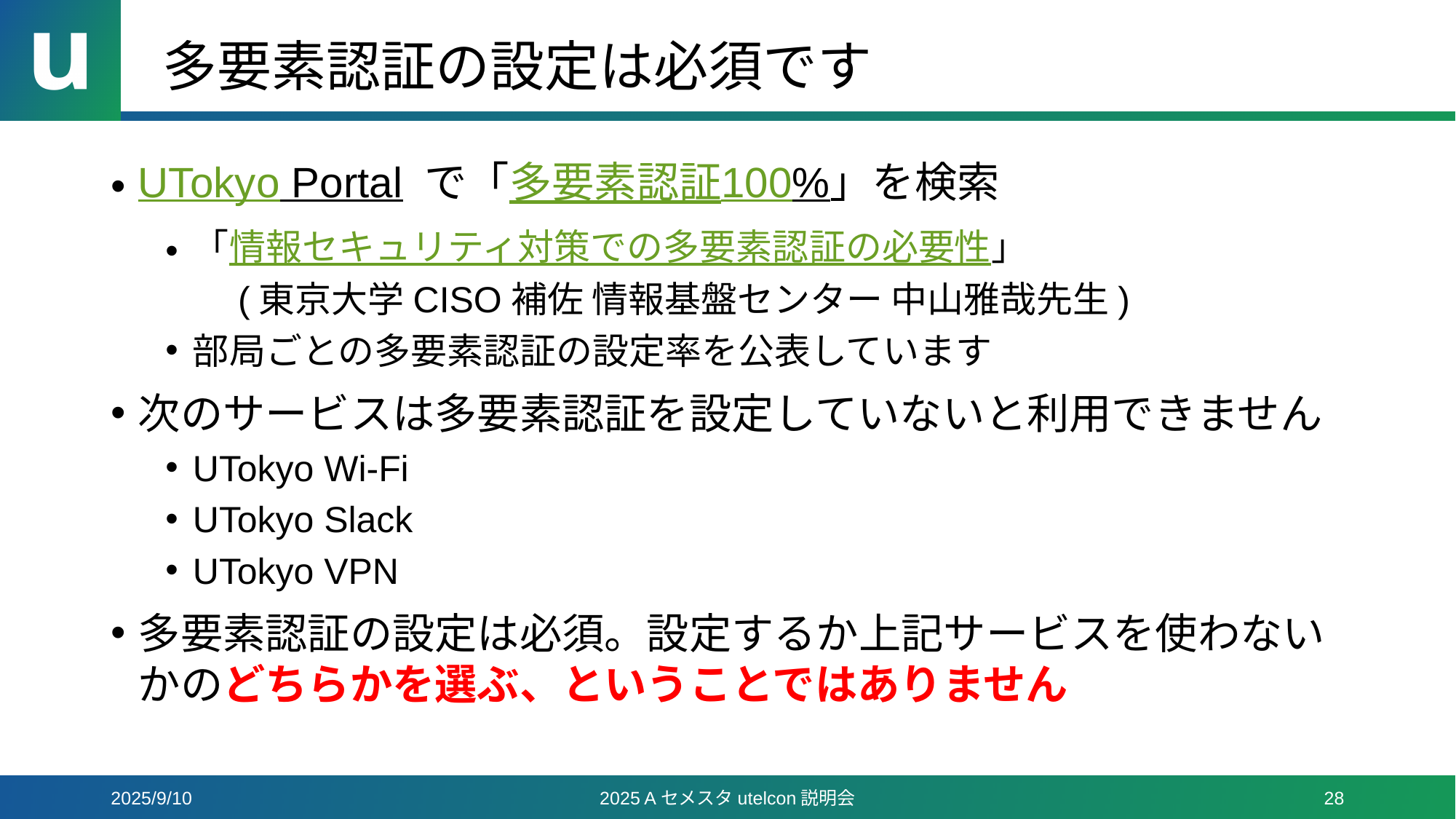

# 多要素認証の設定は必須です
UTokyo Portal で「多要素認証100%」を検索
「情報セキュリティ対策での多要素認証の必要性」
　(東京大学CISO補佐 情報基盤センター 中山雅哉先生)
部局ごとの多要素認証の設定率を公表しています
次のサービスは多要素認証を設定していないと利用できません
UTokyo Wi-Fi
UTokyo Slack
UTokyo VPN
多要素認証の設定は必須。設定するか上記サービスを使わないかのどちらかを選ぶ、ということではありません

2025/9/10
2025 Aセメスタutelcon説明会
28